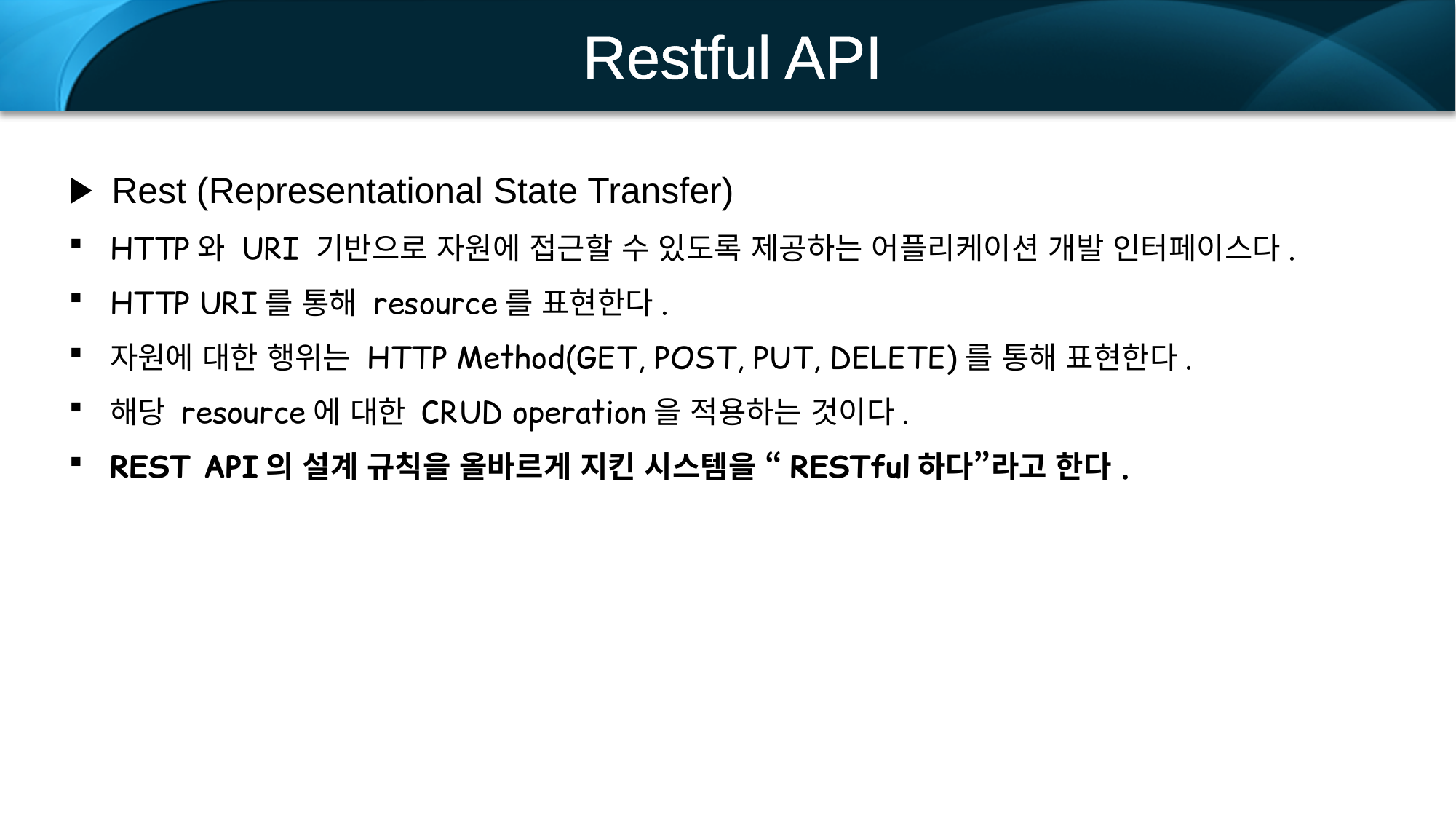

Restful API
Rest (Representational State Transfer)
HTTP와 URI 기반으로 자원에 접근할 수 있도록 제공하는 어플리케이션 개발 인터페이스다.
HTTP URI를 통해 resource를 표현한다.
자원에 대한 행위는 HTTP Method(GET, POST, PUT, DELETE)를 통해 표현한다.
해당 resource에 대한 CRUD operation을 적용하는 것이다.
REST API의 설계 규칙을 올바르게 지킨 시스템을 “RESTful하다”라고 한다.